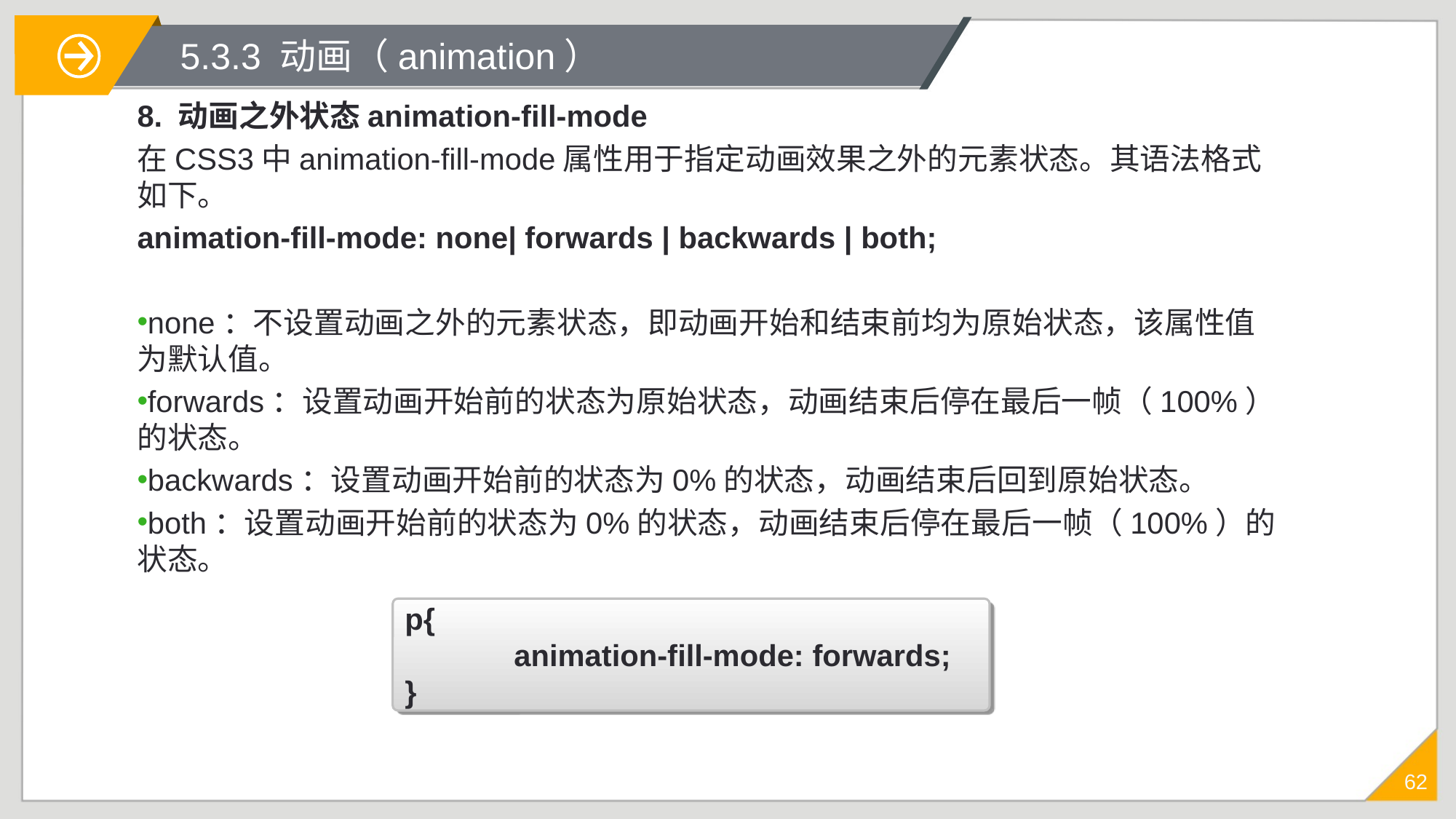

# 5.3.3 动画（animation）
8. 动画之外状态animation-fill-mode
在CSS3中animation-fill-mode属性用于指定动画效果之外的元素状态。其语法格式如下。
animation-fill-mode: none| forwards | backwards | both;

none：不设置动画之外的元素状态，即动画开始和结束前均为原始状态，该属性值为默认值。
forwards：设置动画开始前的状态为原始状态，动画结束后停在最后一帧（100%）的状态。
backwards：设置动画开始前的状态为0%的状态，动画结束后回到原始状态。
both：设置动画开始前的状态为0%的状态，动画结束后停在最后一帧（100%）的状态。
p{
	animation-fill-mode: forwards;
}